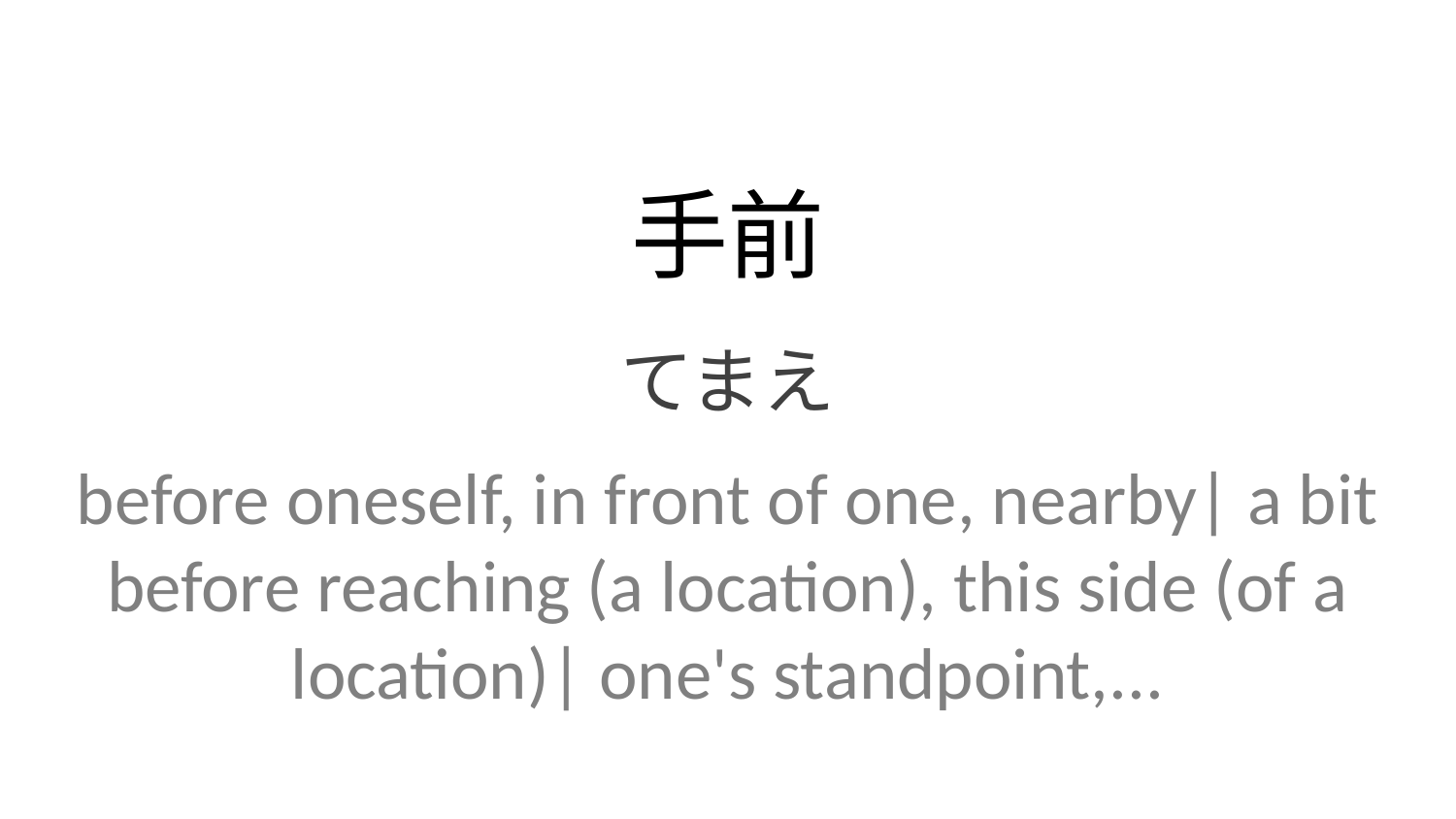

手前

てまえ
before oneself, in front of one, nearby| a bit before reaching (a location), this side (of a location)| one's standpoint,...